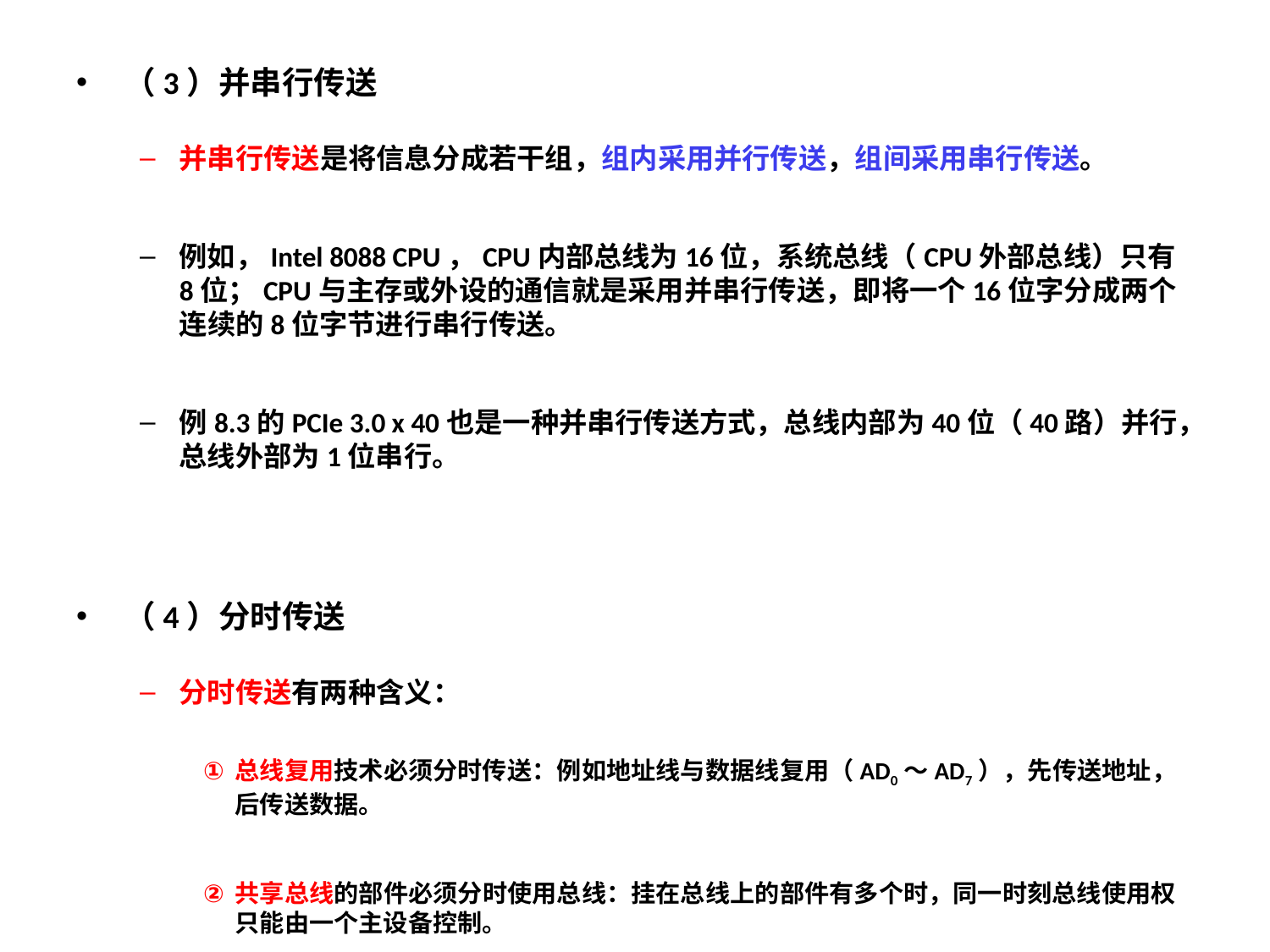

（3）并串行传送

并串行传送是将信息分成若干组，组内采用并行传送，组间采用串行传送。

例如，Intel 8088 CPU，CPU内部总线为16位，系统总线（CPU外部总线）只有8位；CPU与主存或外设的通信就是采用并串行传送，即将一个16位字分成两个连续的8位字节进行串行传送。

例8.3的PCIe 3.0 x 40也是一种并串行传送方式，总线内部为40位（40路）并行，总线外部为1位串行。

（4）分时传送

分时传送有两种含义：

总线复用技术必须分时传送：例如地址线与数据线复用（AD0～AD7），先传送地址，后传送数据。

共享总线的部件必须分时使用总线：挂在总线上的部件有多个时，同一时刻总线使用权只能由一个主设备控制。